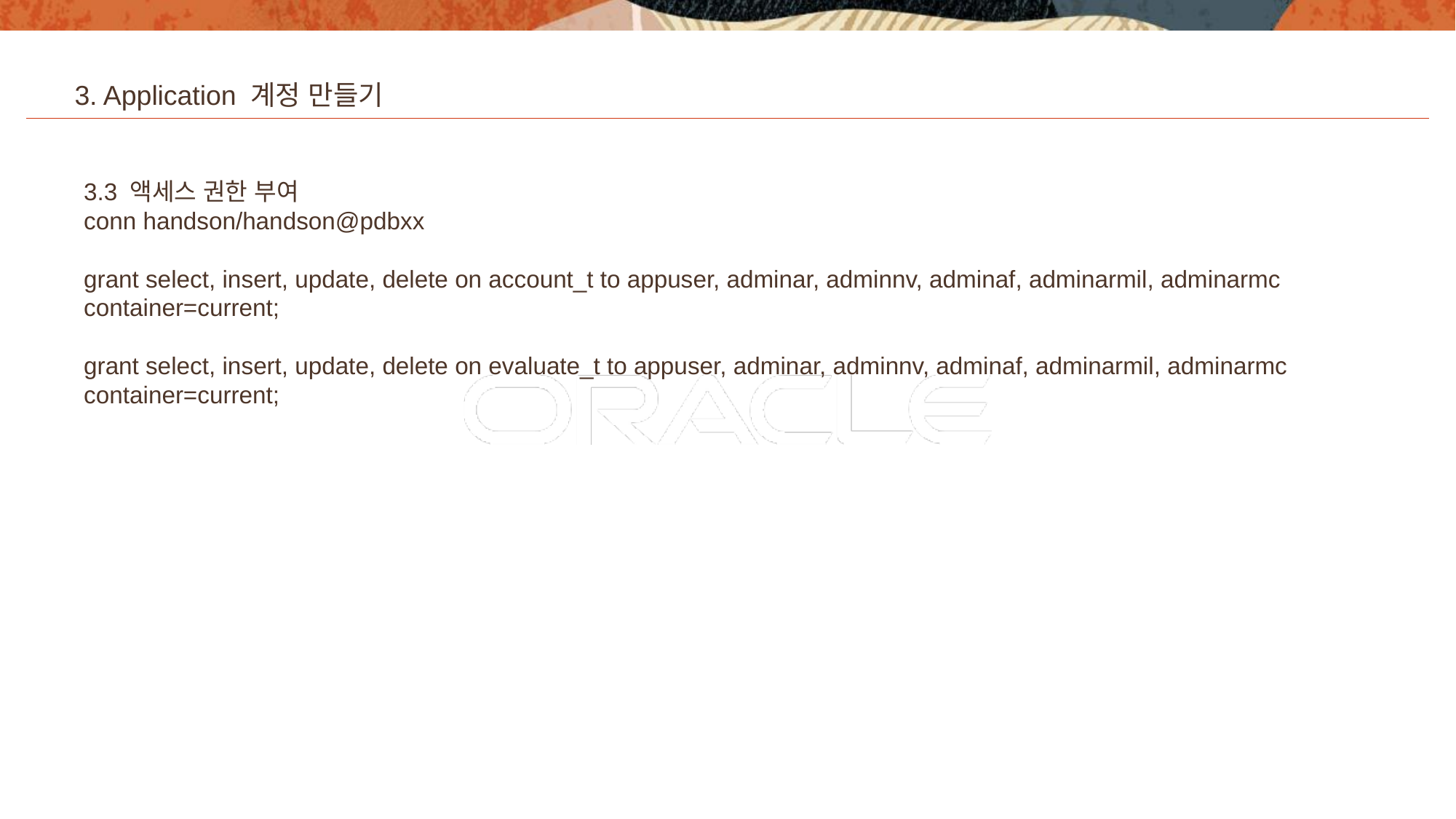

3. Application 계정 만들기
3.3 액세스 권한 부여
conn handson/handson@pdbxx

grant select, insert, update, delete on account_t to appuser, adminar, adminnv, adminaf, adminarmil, adminarmc container=current;

grant select, insert, update, delete on evaluate_t to appuser, adminar, adminnv, adminaf, adminarmil, adminarmc container=current;
25
Copyright © 2020, Oracle and/or its affiliates. All rights reserved.